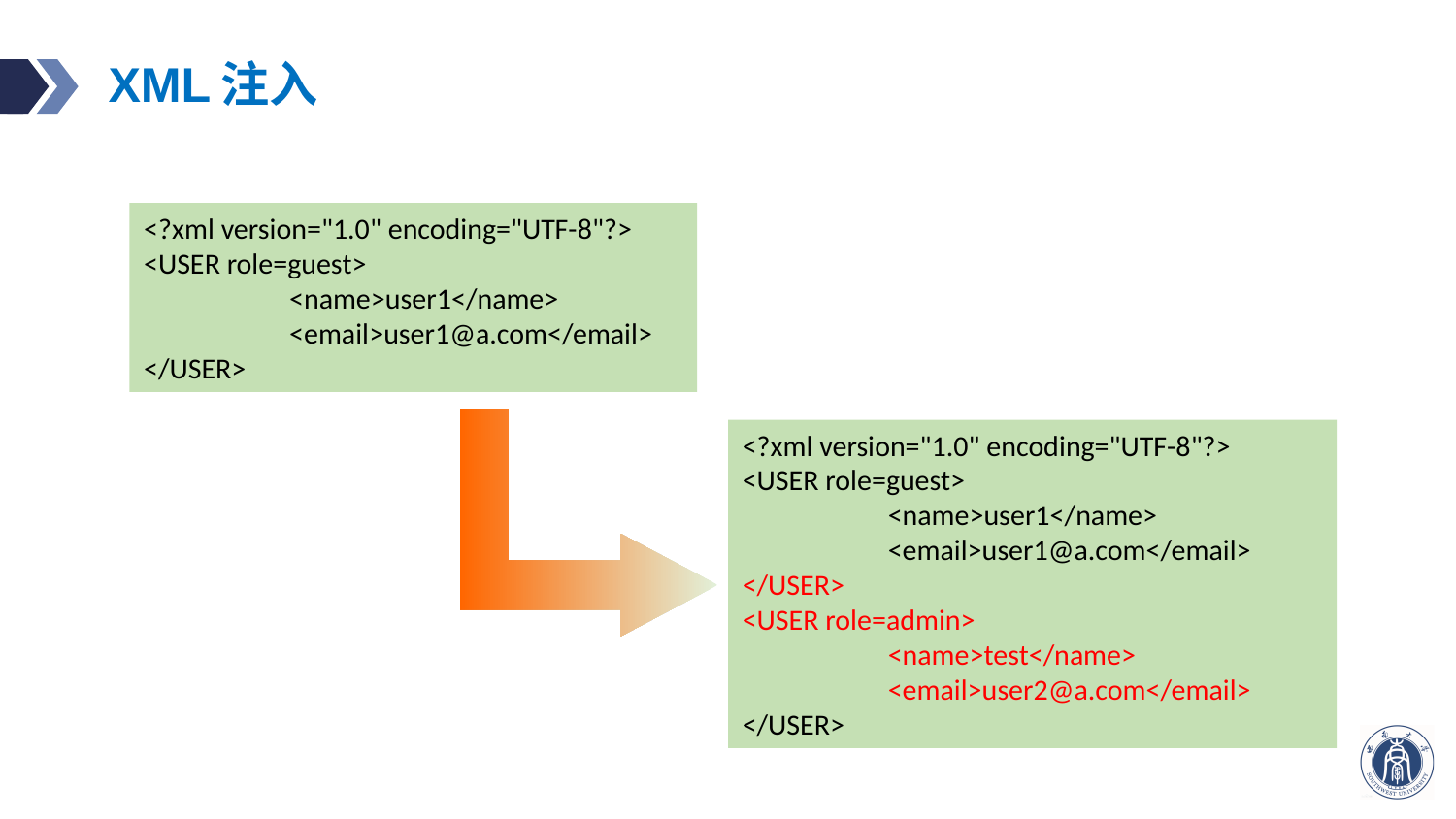

# XML注入
<?xml version="1.0" encoding="UTF-8"?>
<USER role=guest>
	<name>user1</name>
	<email>user1@a.com</email>
</USER>

<?xml version="1.0" encoding="UTF-8"?>
<USER role=guest>
	<name>user1</name>
	<email>user1@a.com</email>
</USER>
<USER role=admin>
	<name>test</name>
	<email>user2@a.com</email>
</USER>